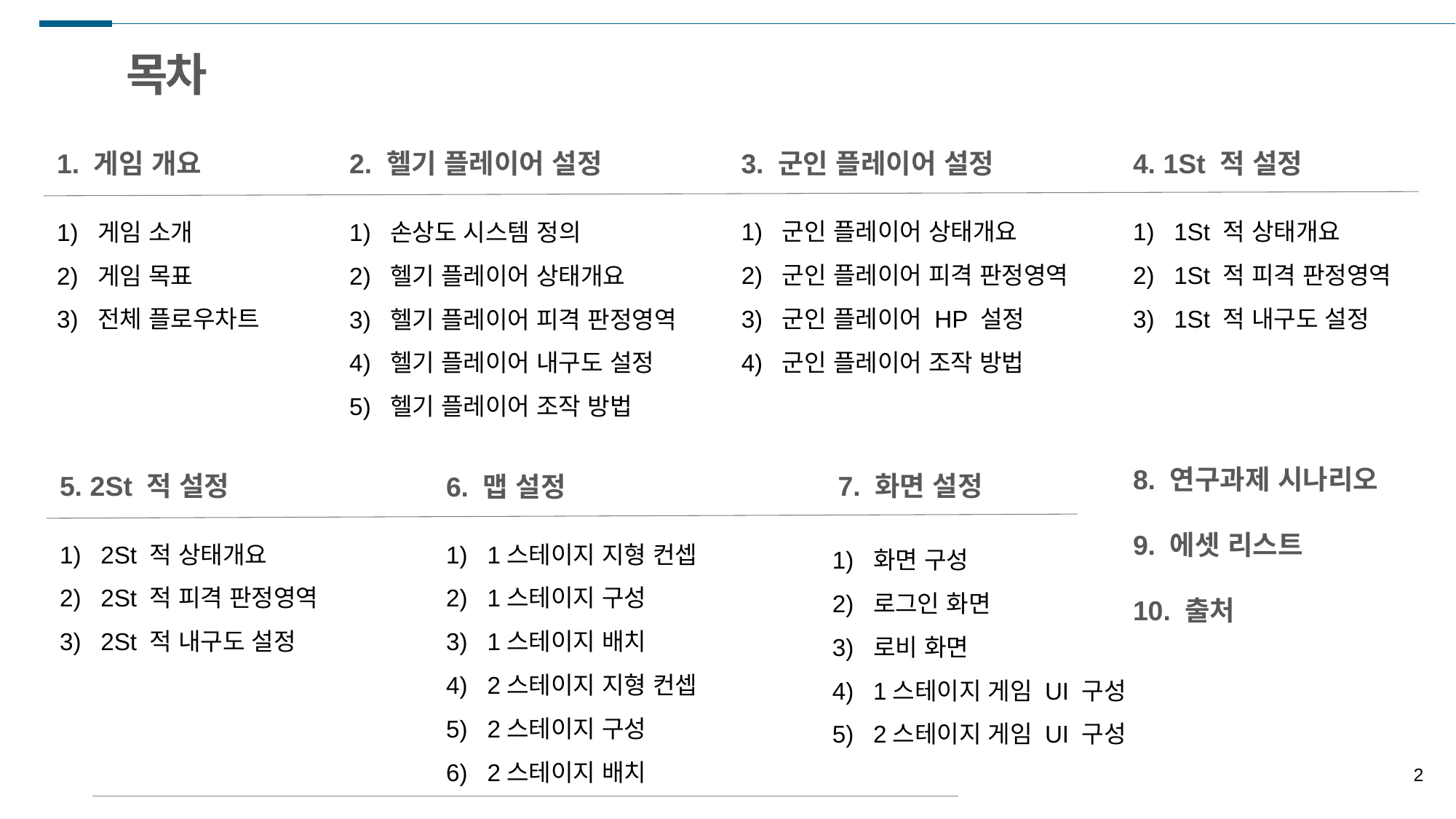

목차
3. 군인 플레이어 설정
4. 1St 적 설정
1. 게임 개요
2. 헬기 플레이어 설정
군인 플레이어 상태개요
군인 플레이어 피격 판정영역
군인 플레이어 HP 설정
군인 플레이어 조작 방법
1St 적 상태개요
1St 적 피격 판정영역
1St 적 내구도 설정
게임 소개
게임 목표
전체 플로우차트
손상도 시스템 정의
헬기 플레이어 상태개요
헬기 플레이어 피격 판정영역
헬기 플레이어 내구도 설정
헬기 플레이어 조작 방법
8. 연구과제 시나리오
9. 에셋 리스트
10. 출처
7. 화면 설정
5. 2St 적 설정
6. 맵 설정
2St 적 상태개요
2St 적 피격 판정영역
2St 적 내구도 설정
1스테이지 지형 컨셉
1스테이지 구성
1스테이지 배치
2스테이지 지형 컨셉
2스테이지 구성
2스테이지 배치
화면 구성
로그인 화면
로비 화면
1스테이지 게임 UI 구성
2스테이지 게임 UI 구성
2